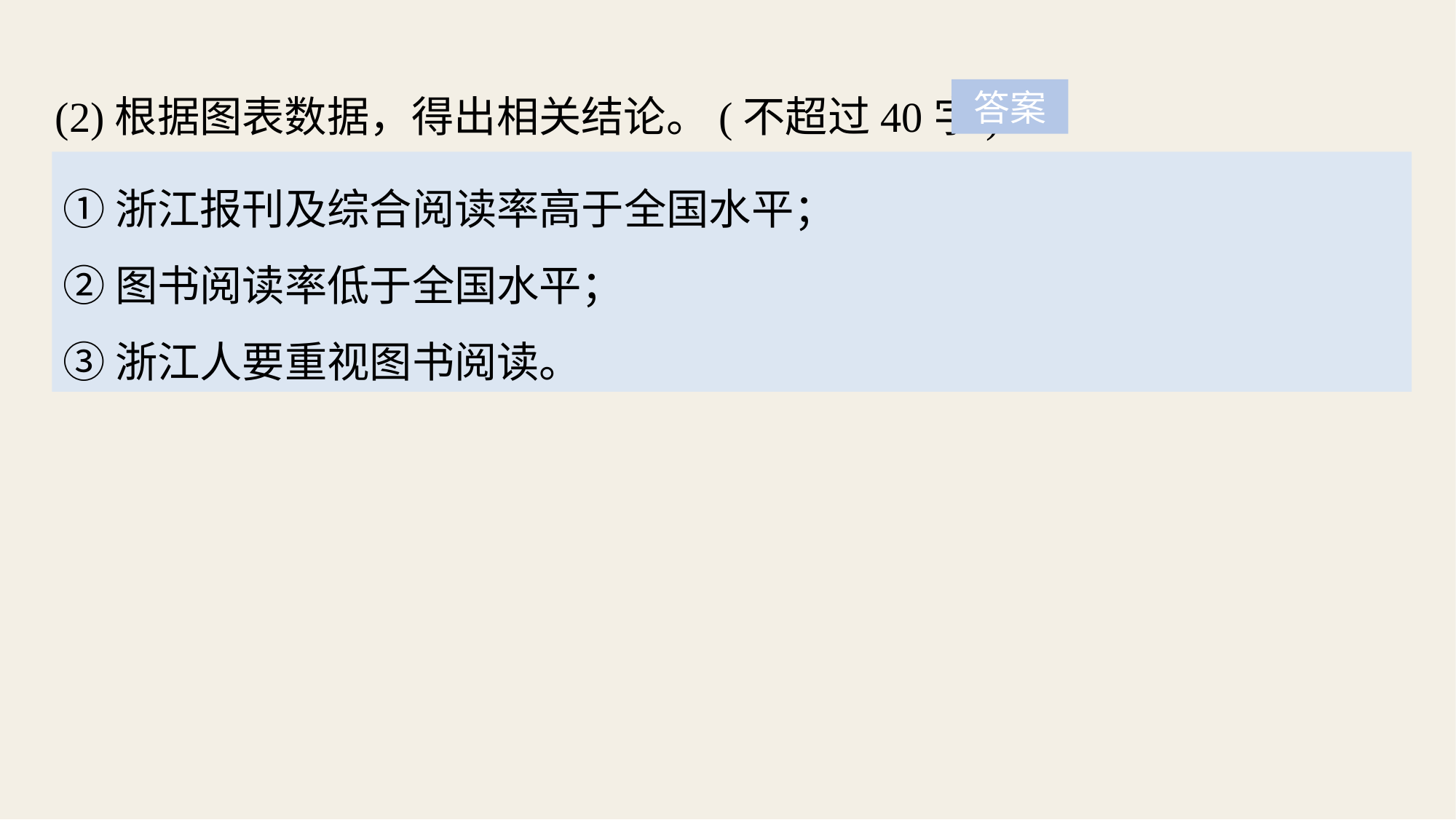

(2)根据图表数据，得出相关结论。(不超过40字)
答案
①浙江报刊及综合阅读率高于全国水平；
②图书阅读率低于全国水平；
③浙江人要重视图书阅读。